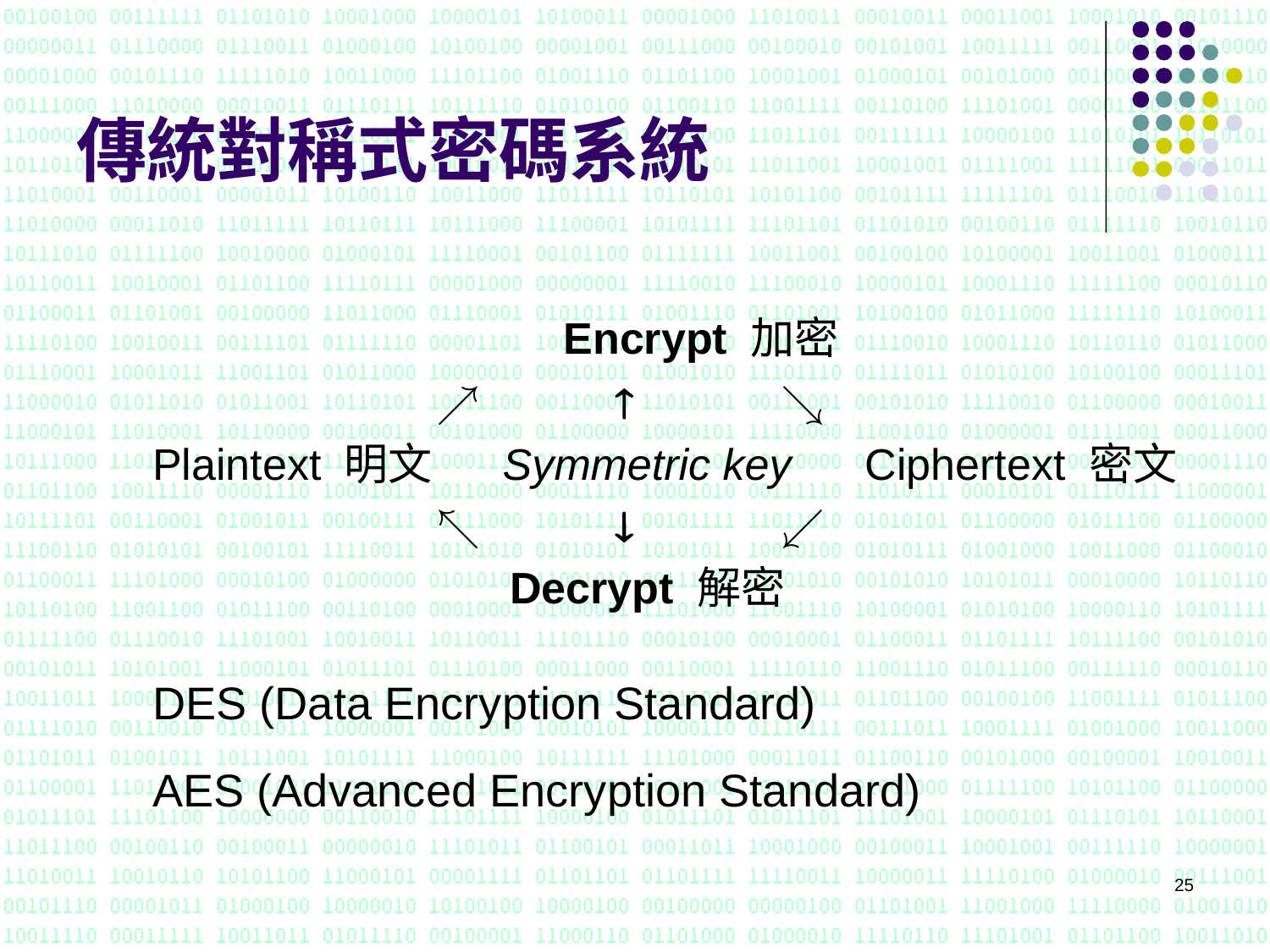

# 傳統對稱式密碼系統
	  	  		  Encrypt 加密
                           ↗           ↑            ↘
	Plaintext 明文      Symmetric key      Ciphertext 密文
                           ↖           ↓            ↙
                                 Decrypt 解密

	DES (Data Encryption Standard)
	AES (Advanced Encryption Standard)
25